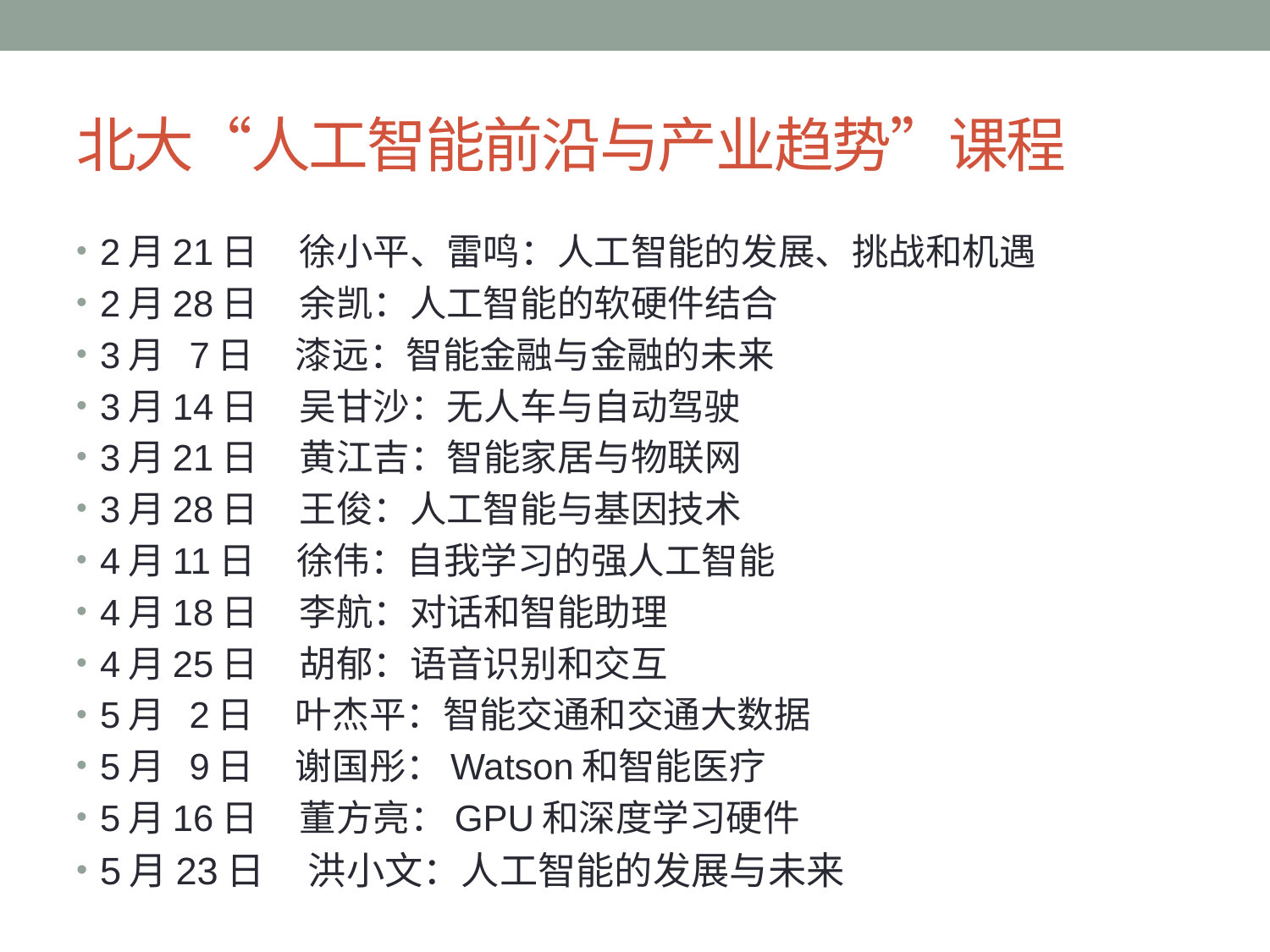

# 北大“人工智能前沿与产业趋势”课程
2月21日     徐小平、雷鸣：人工智能的发展、挑战和机遇
2月28日     余凯：人工智能的软硬件结合
3月  7日     漆远：智能金融与金融的未来
3月14日     吴甘沙：无人车与自动驾驶
3月21日     黄江吉：智能家居与物联网
3月28日     王俊：人工智能与基因技术
4月11日     徐伟：自我学习的强人工智能
4月18日     李航：对话和智能助理
4月25日     胡郁：语音识别和交互
5月  2日     叶杰平：智能交通和交通大数据
5月  9日     谢国彤：Watson和智能医疗
5月16日     董方亮：GPU和深度学习硬件
5月23日     洪小文：人工智能的发展与未来